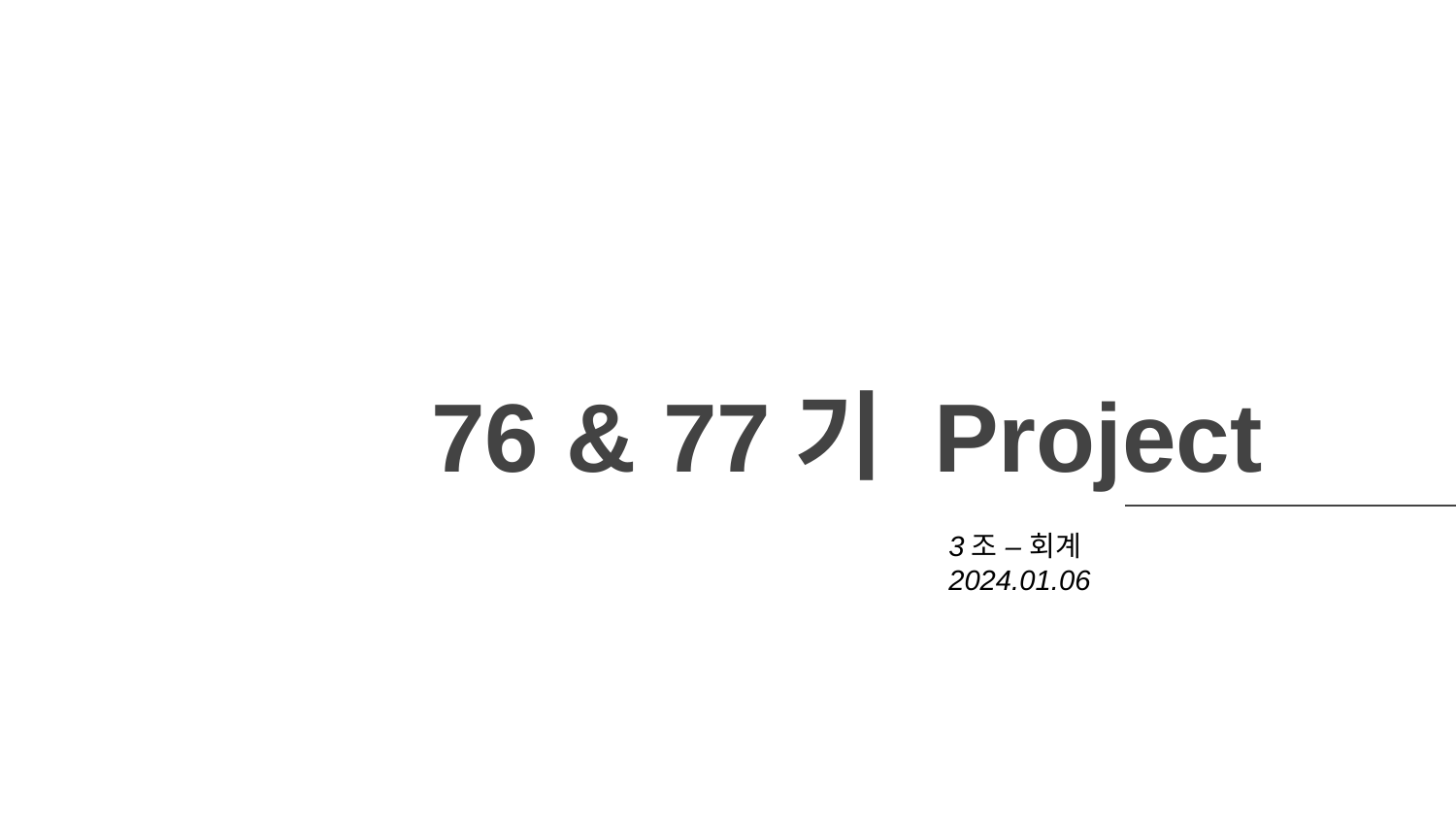

# 76 & 77기 Project
3조 – 회계
2024.01.06